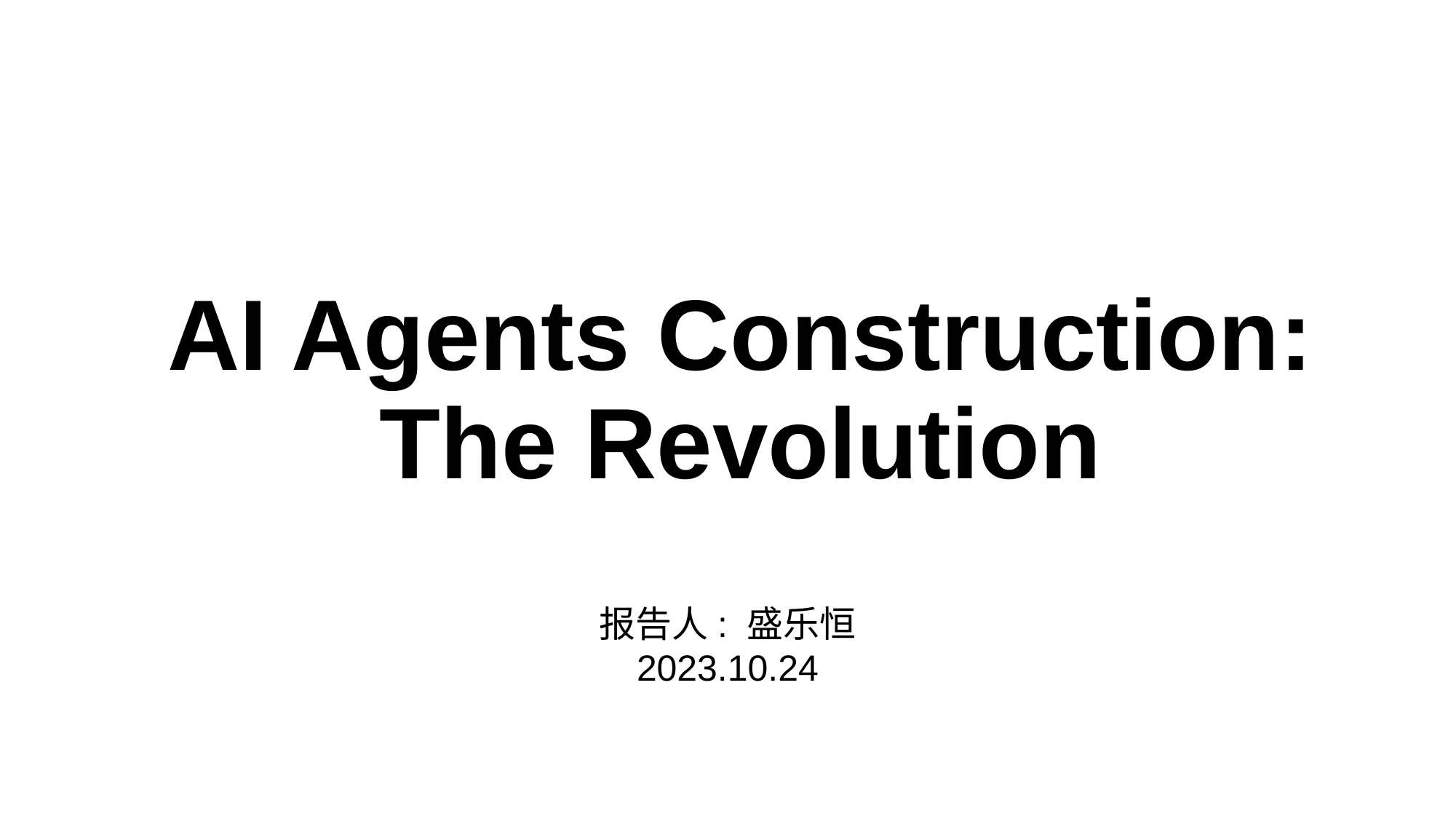

# AI Agents Construction: The Revolution
报告人: 盛乐恒
2023.10.24